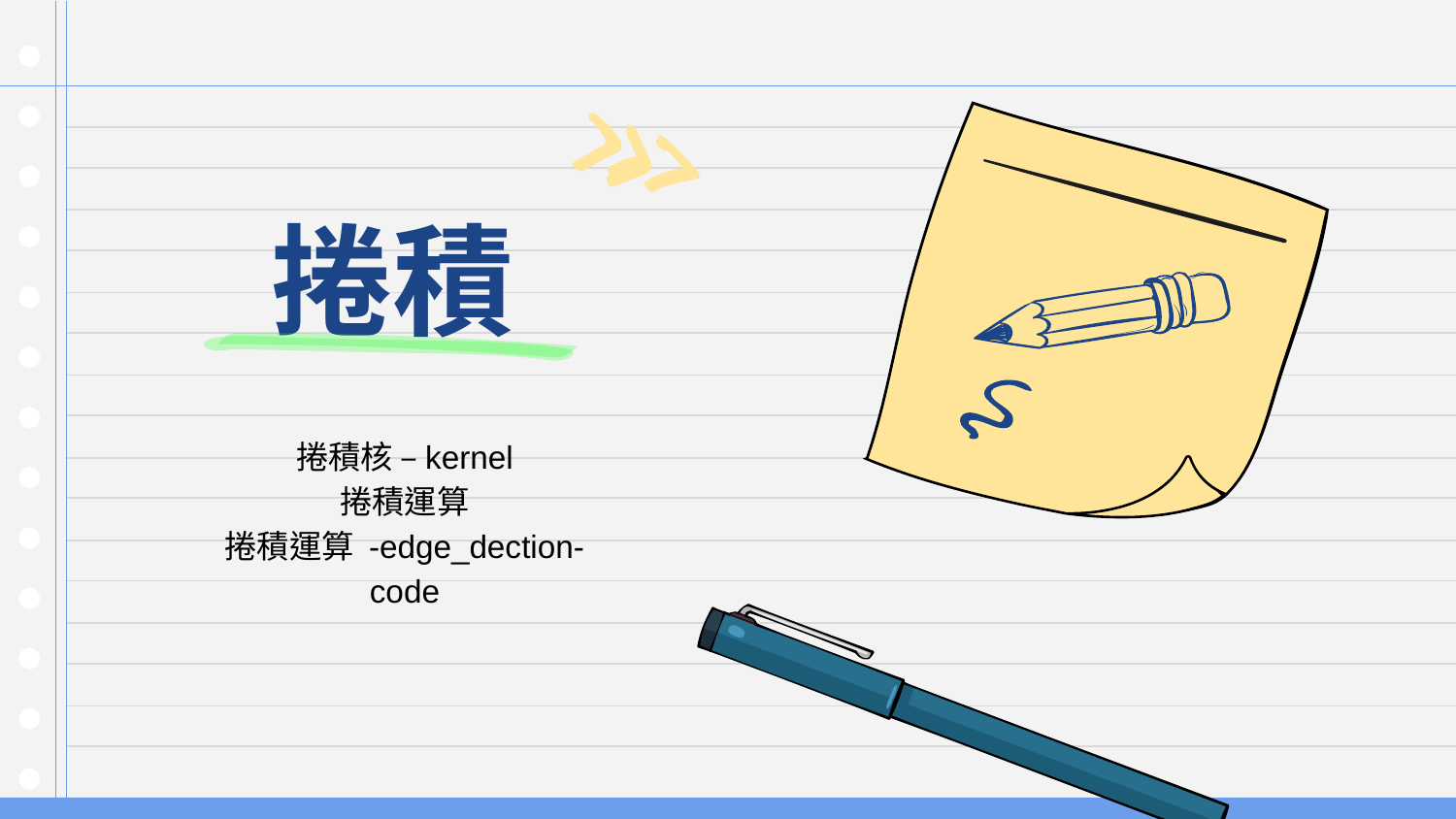

# 捲積

捲積核 –kernel
捲積運算
捲積運算 -edge_dection-code